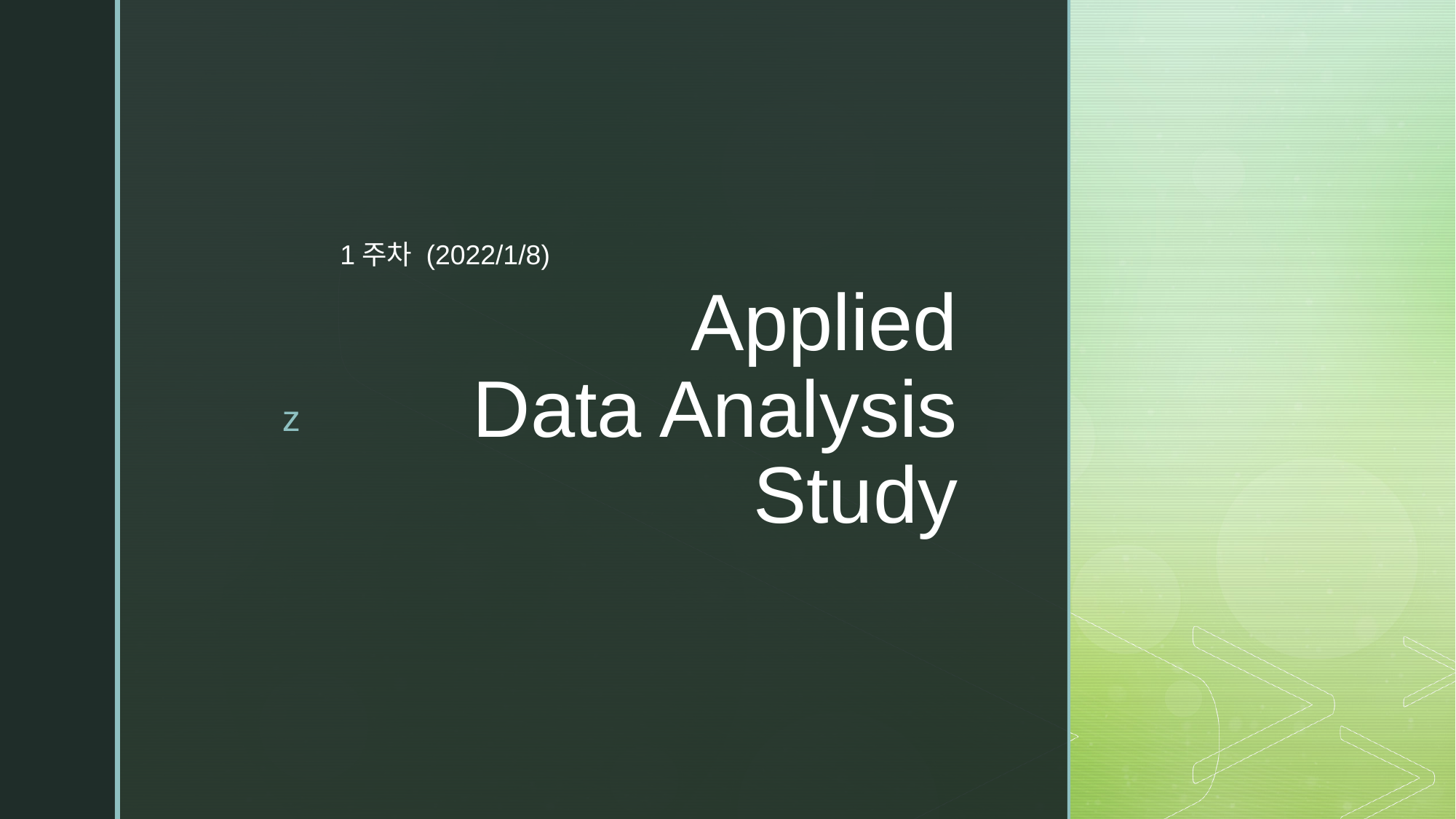

1주차 (2022/1/8)
# Applied Data Analysis Study